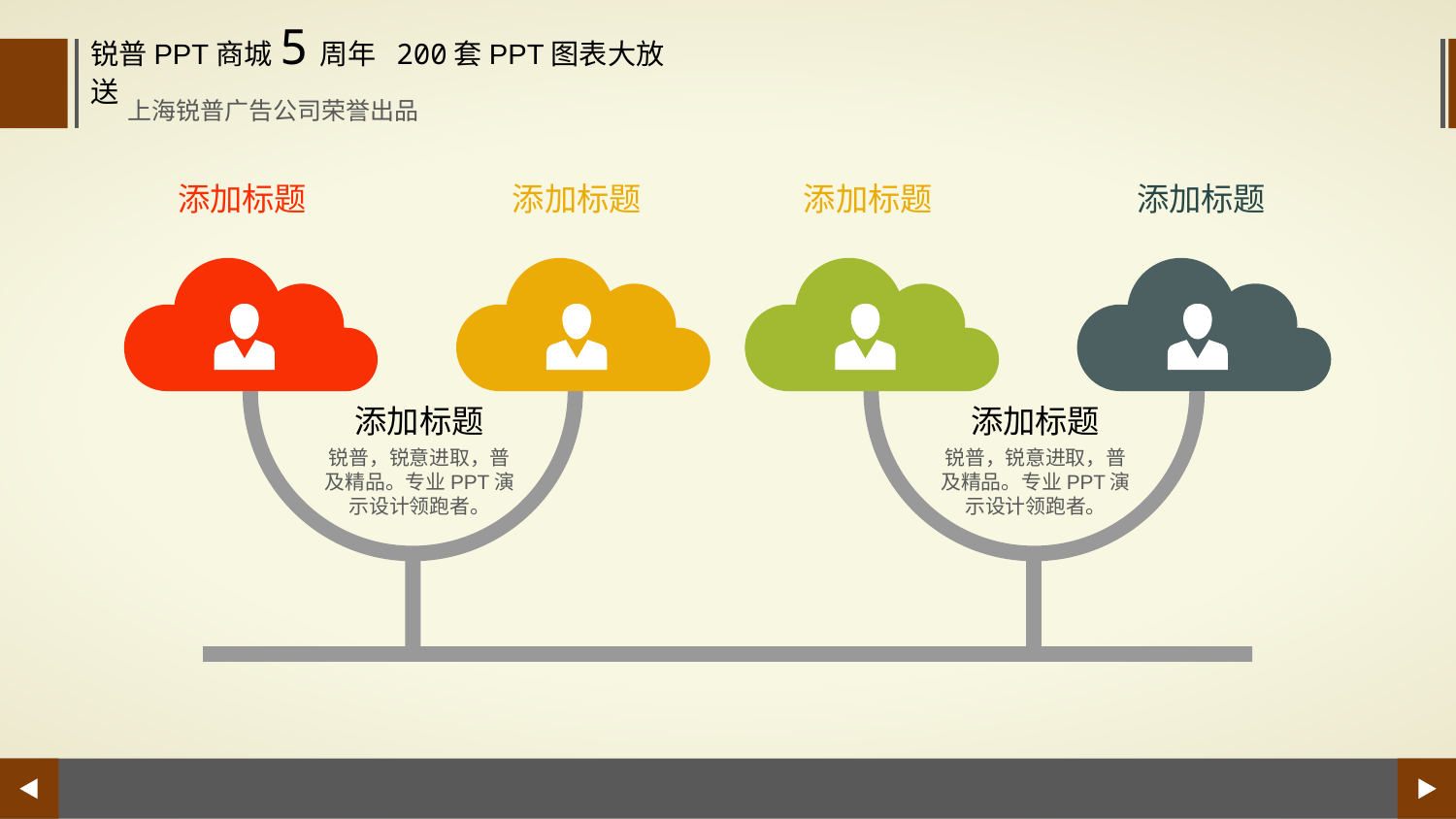

锐普PPT商城5周年  200套PPT图表大放送

上海锐普广告公司荣誉出品
添加标题
添加标题
添加标题
添加标题

添加标题
添加标题
锐普，锐意进取，普及精品。专业PPT演示设计领跑者。
锐普，锐意进取，普及精品。专业PPT演示设计领跑者。